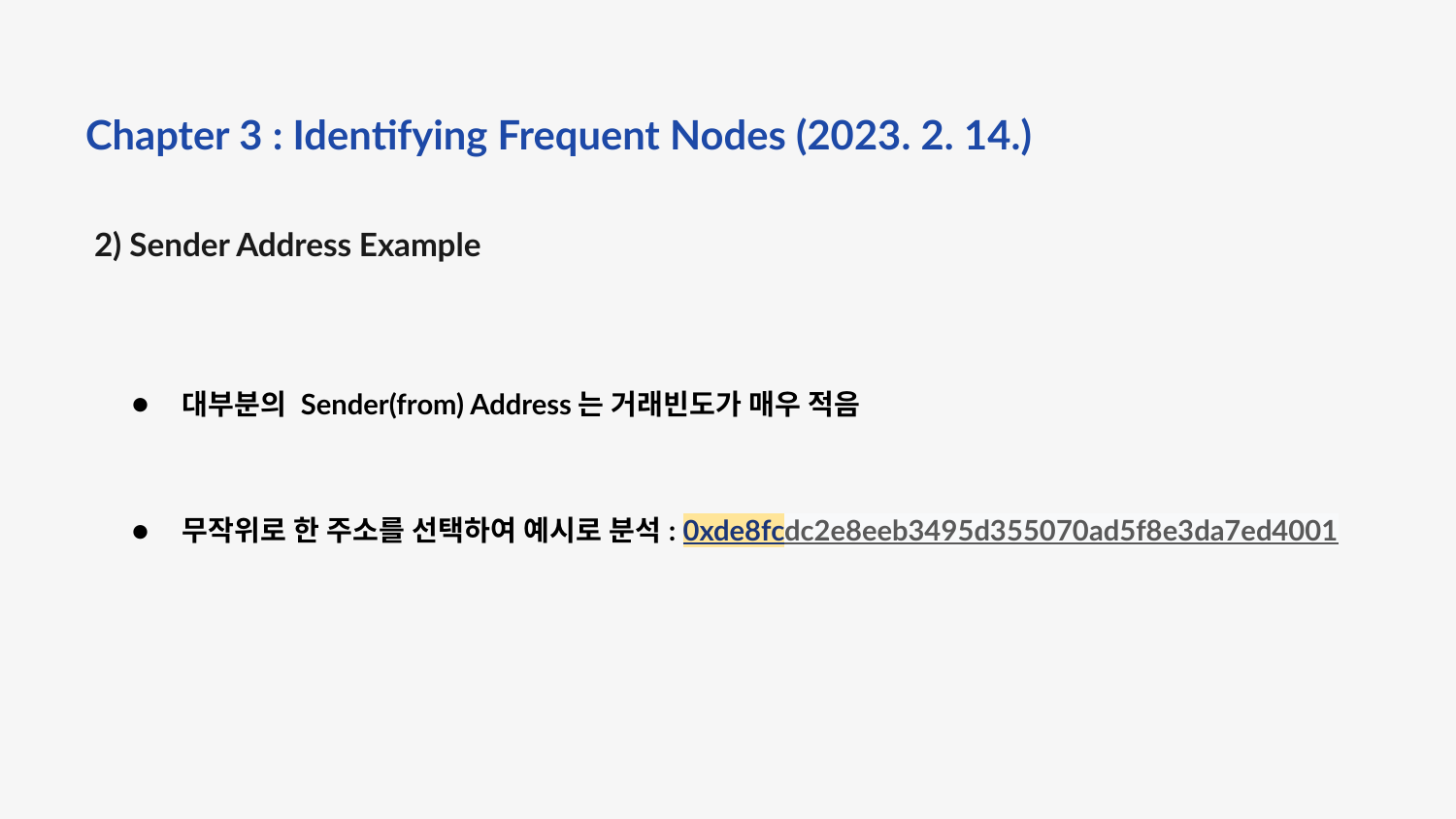

Chapter 3 : Identifying Frequent Nodes (2023. 2. 14.)
2) Sender Address Example
대부분의 Sender(from) Address는 거래빈도가 매우 적음

무작위로 한 주소를 선택하여 예시로 분석: 0xde8fcdc2e8eeb3495d355070ad5f8e3da7ed4001